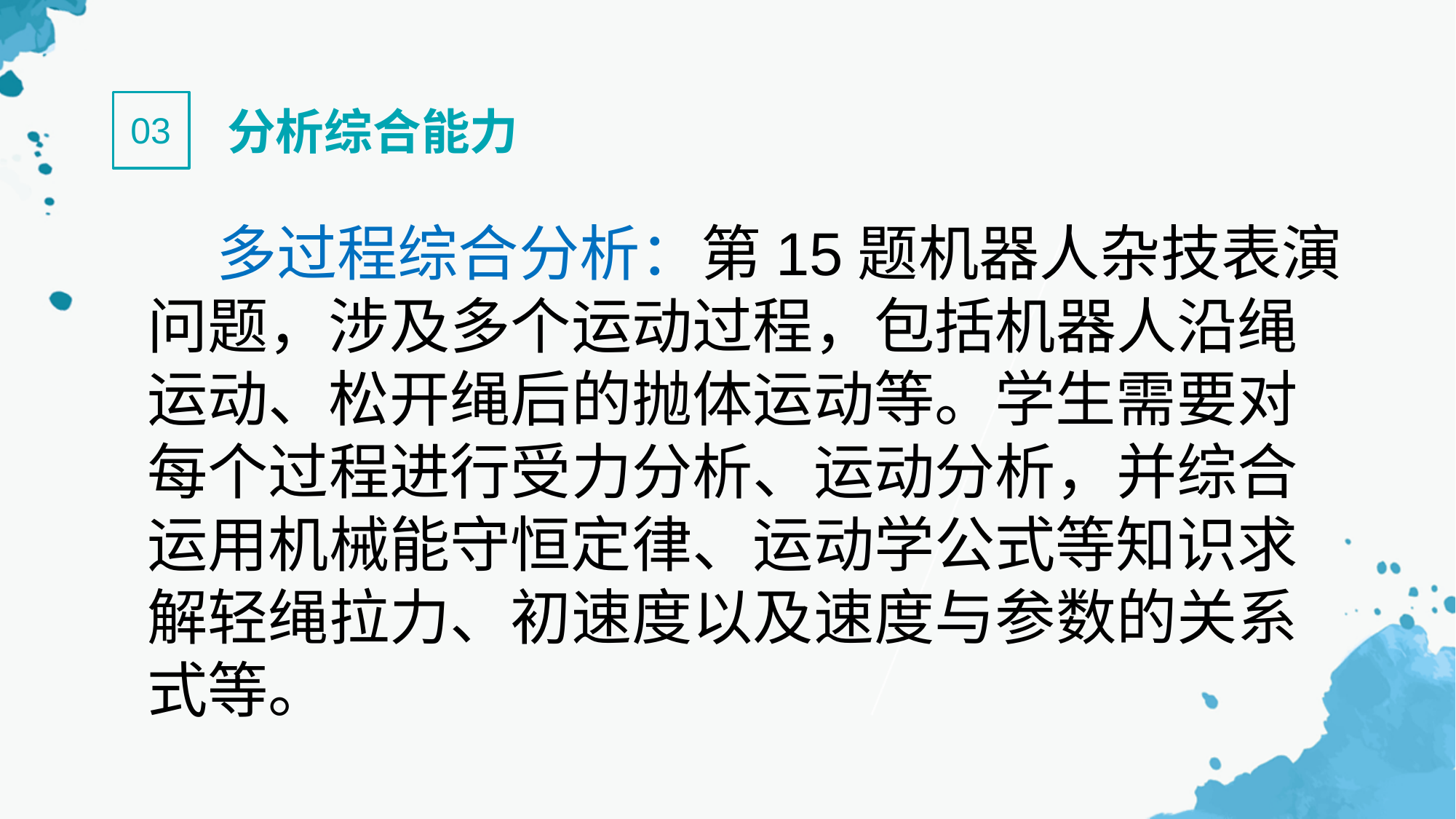

分析综合能力
03

    多过程综合分析：第15题机器人杂技表演问题，涉及多个运动过程，包括机器人沿绳运动、松开绳后的抛体运动等。学生需要对每个过程进行受力分析、运动分析，并综合运用机械能守恒定律、运动学公式等知识求解轻绳拉力、初速度以及速度与参数的关系式等。